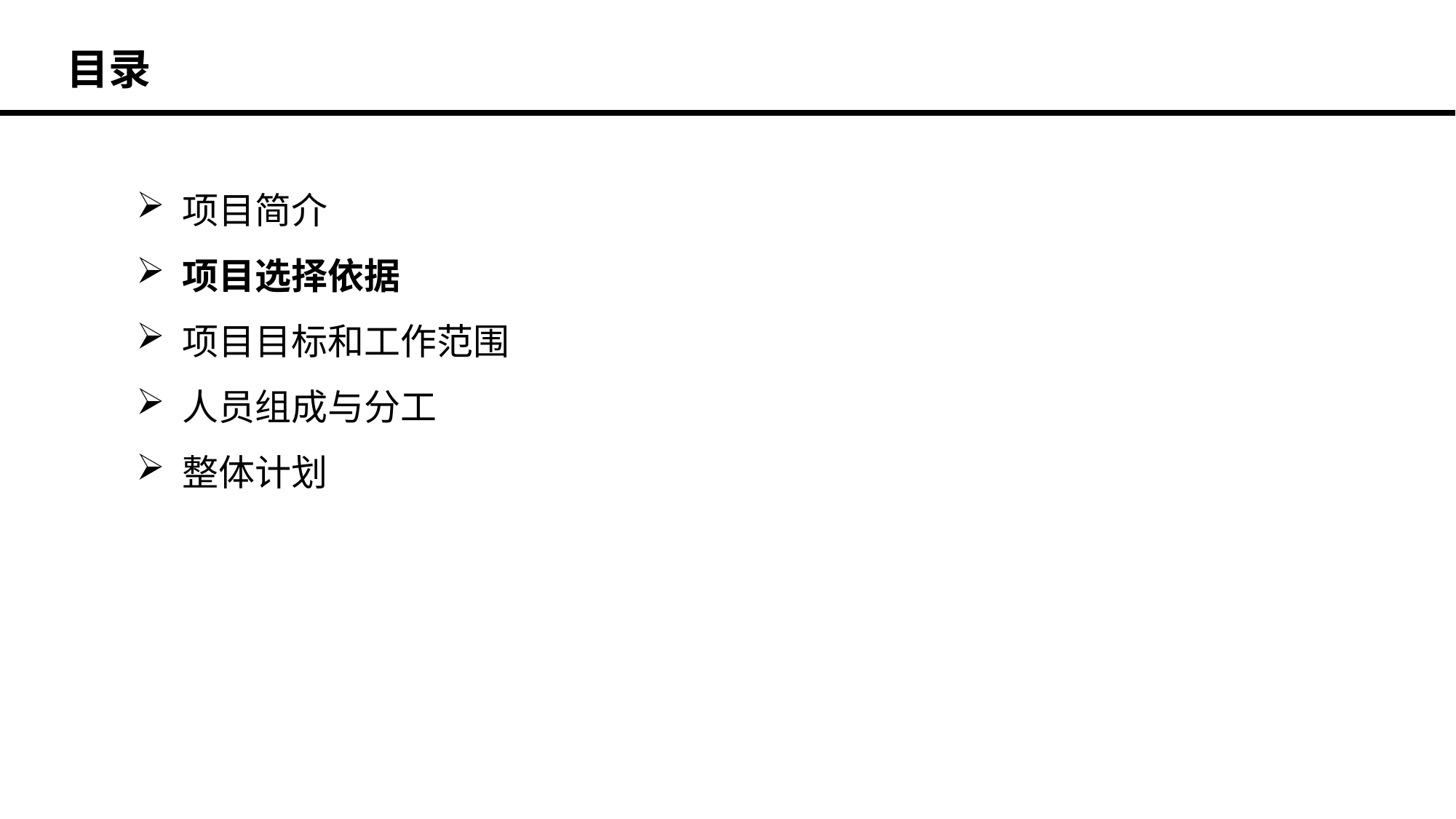

目录
 项目简介
 项目选择依据
 项目目标和工作范围
 人员组成与分工
 整体计划